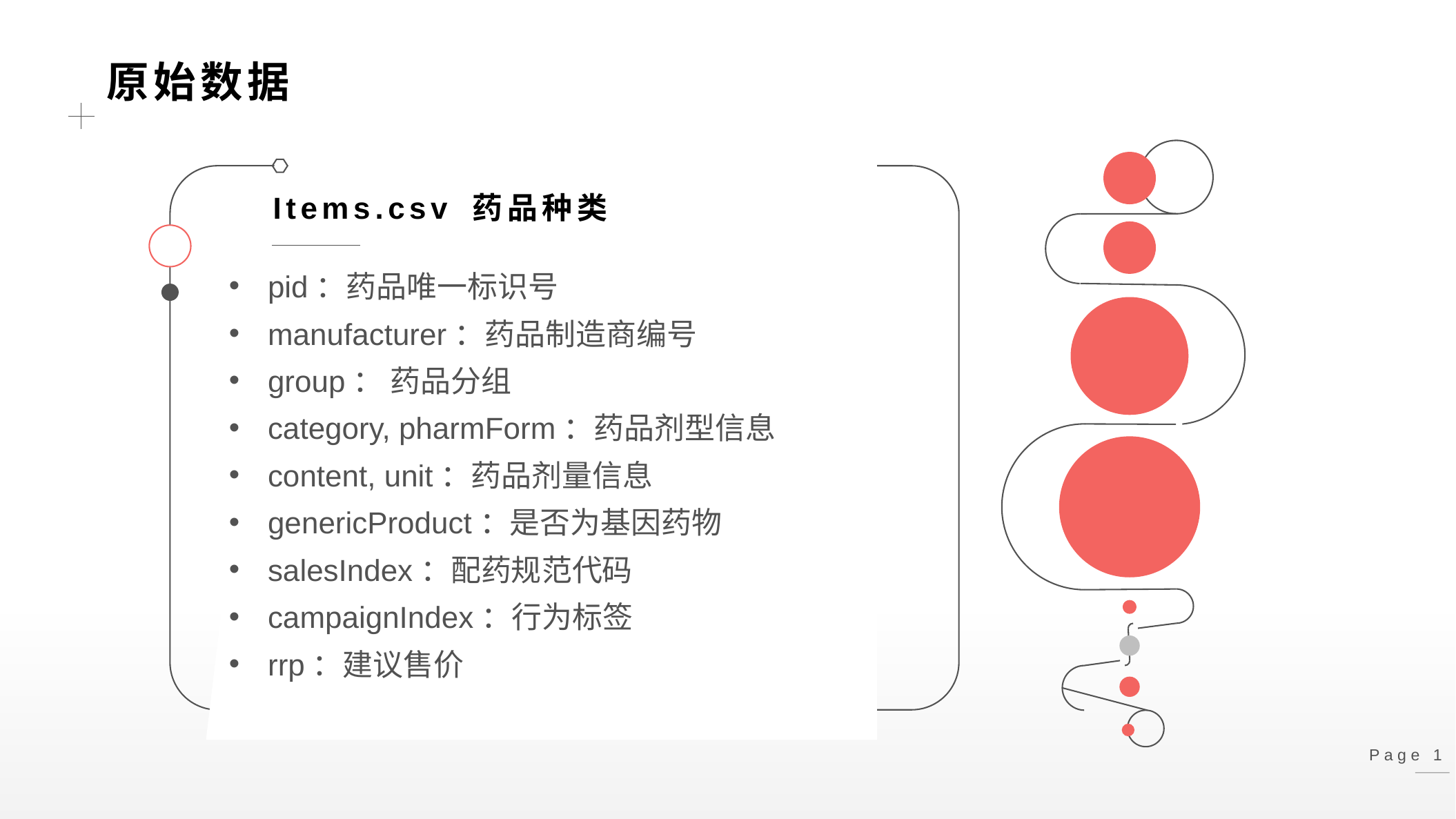

原始数据

Items.csv 药品种类

pid：药品唯一标识号
manufacturer：药品制造商编号
group： 药品分组
category, pharmForm：药品剂型信息
content, unit：药品剂量信息
genericProduct：是否为基因药物
salesIndex：配药规范代码
campaignIndex：行为标签
rrp：建议售价

Page 1